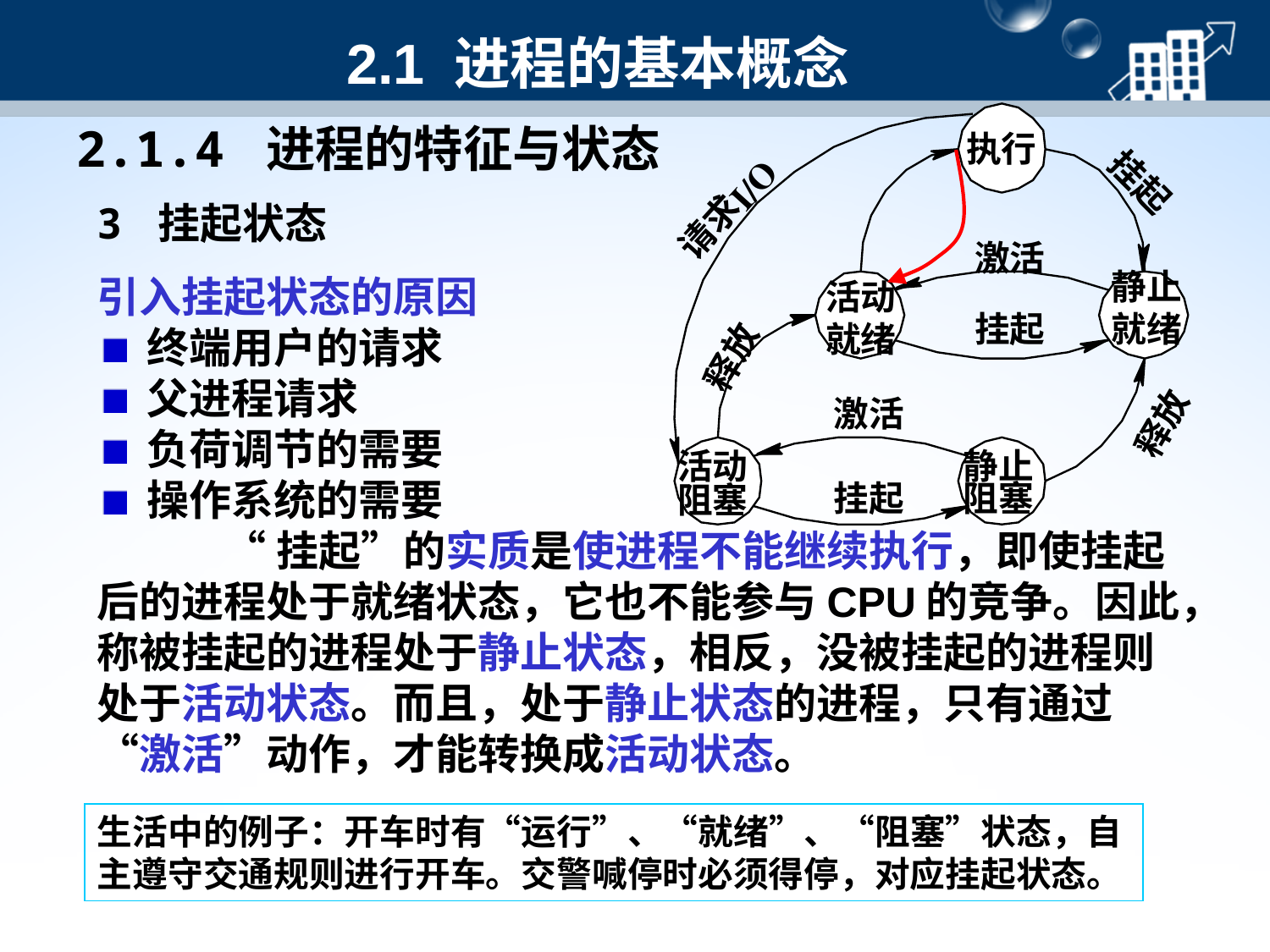

# 2.1 进程的基本概念

执行

挂起
I/O
请求
激活

静止就绪

活动

挂起

就绪
释放

激活
释放

活动
静止
挂起
阻塞
阻塞

2.1.4 进程的特征与状态

3 挂起状态
引入挂起状态的原因
 终端用户的请求
 父进程请求
 负荷调节的需要
 操作系统的需要
	“挂起”的实质是使进程不能继续执行，即使挂起后的进程处于就绪状态，它也不能参与CPU的竞争。因此，称被挂起的进程处于静止状态，相反，没被挂起的进程则处于活动状态。而且，处于静止状态的进程，只有通过“激活”动作，才能转换成活动状态。
生活中的例子：开车时有“运行”、“就绪”、“阻塞”状态，自主遵守交通规则进行开车。交警喊停时必须得停，对应挂起状态。